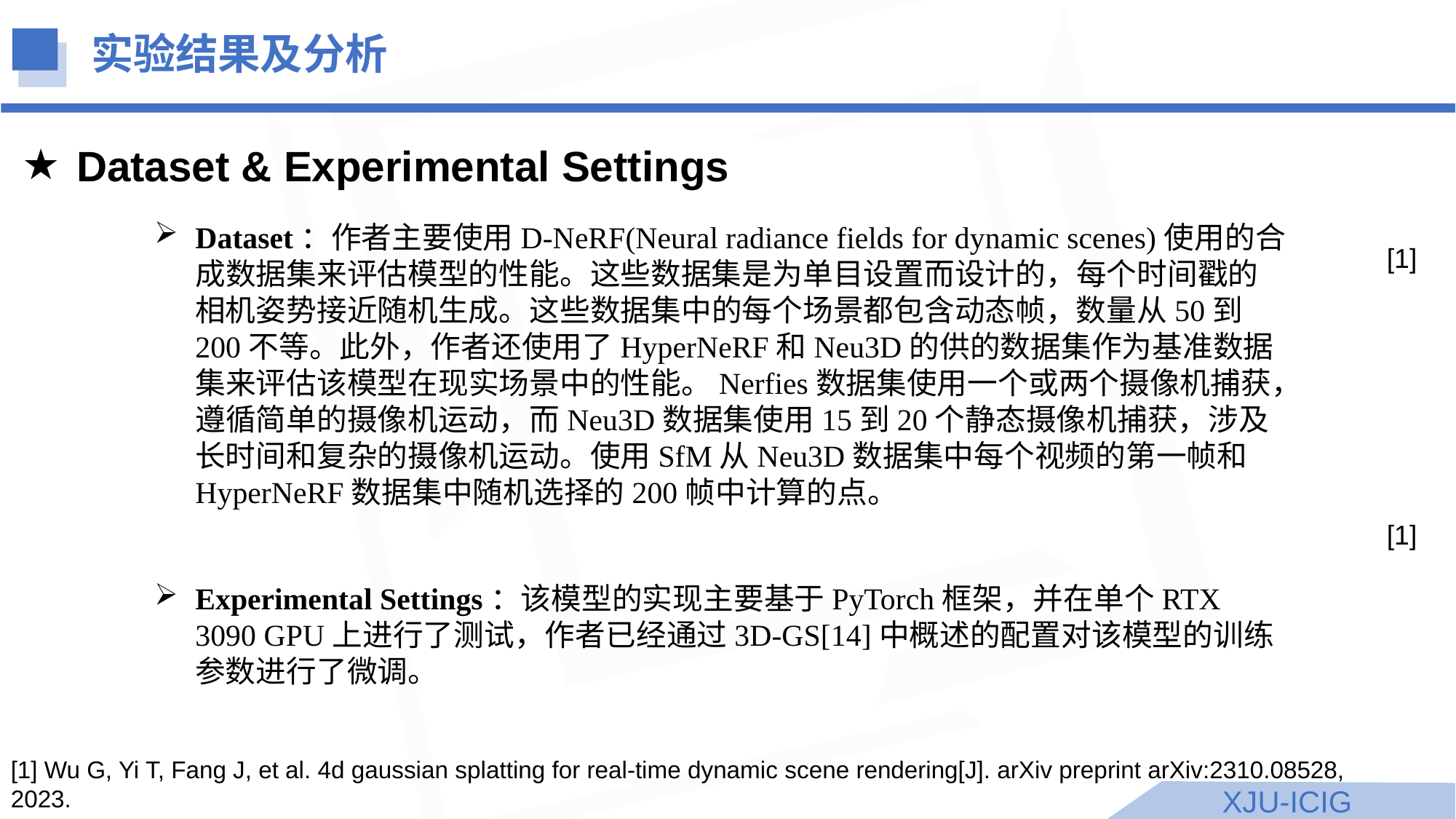

实验结果及分析

Dataset & Experimental Settings
Dataset：作者主要使用D-NeRF(Neural radiance fields for dynamic scenes)使用的合成数据集来评估模型的性能。这些数据集是为单目设置而设计的，每个时间戳的相机姿势接近随机生成。这些数据集中的每个场景都包含动态帧，数量从50到200不等。此外，作者还使用了HyperNeRF和Neu3D的供的数据集作为基准数据集来评估该模型在现实场景中的性能。Nerfies数据集使用一个或两个摄像机捕获，遵循简单的摄像机运动，而Neu3D数据集使用15到20个静态摄像机捕获，涉及长时间和复杂的摄像机运动。使用SfM从Neu3D数据集中每个视频的第一帧和HyperNeRF数据集中随机选择的200帧中计算的点。
[1]
[1]
Experimental Settings：该模型的实现主要基于PyTorch框架，并在单个RTX 3090 GPU上进行了测试，作者已经通过3D-GS[14]中概述的配置对该模型的训练参数进行了微调。
[1] Wu G, Yi T, Fang J, et al. 4d gaussian splatting for real-time dynamic scene rendering[J]. arXiv preprint arXiv:2310.08528, 2023.
XJU-ICIG